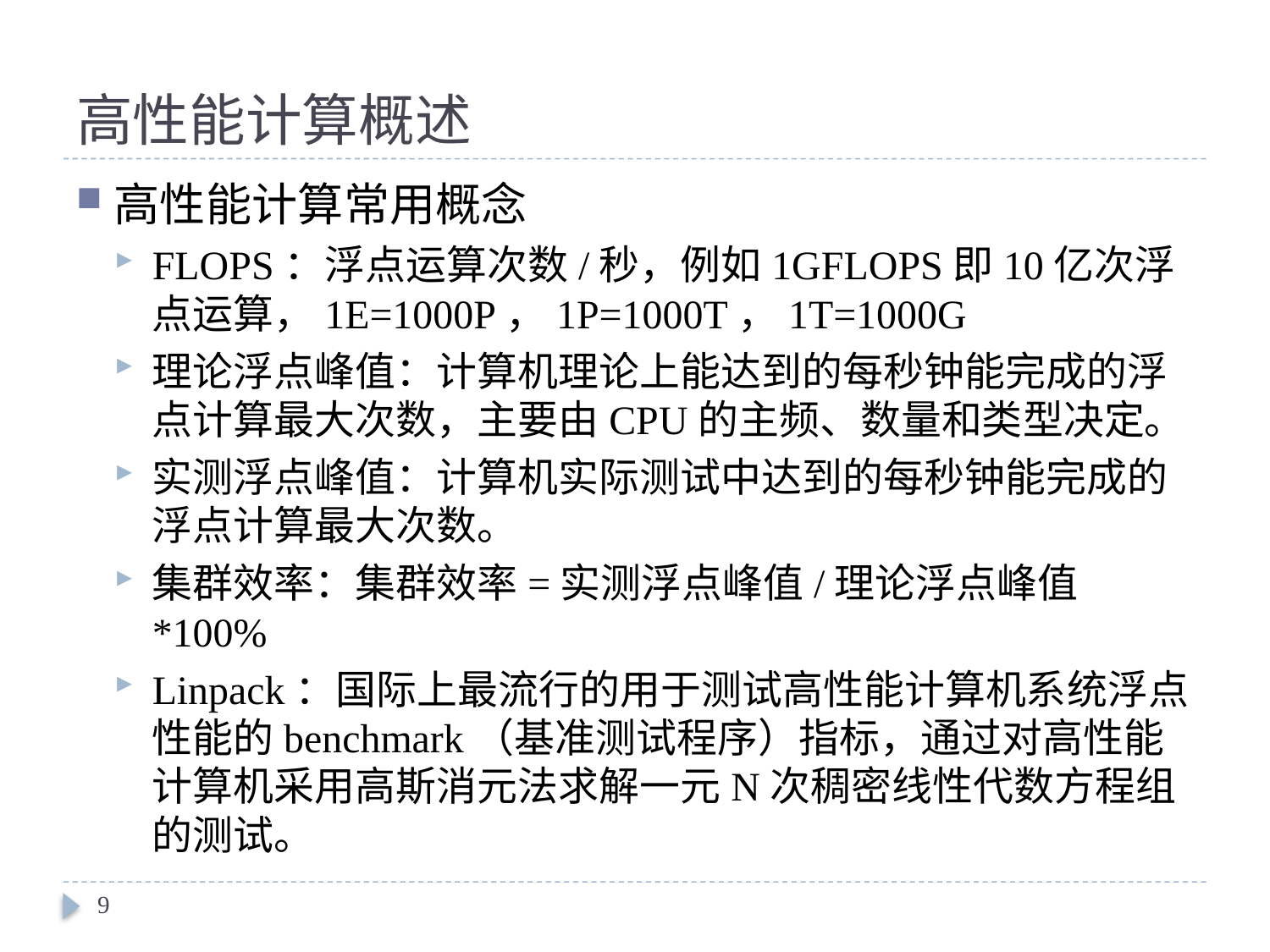

# 高性能计算概述
高性能计算常用概念
FLOPS：浮点运算次数/秒，例如1GFLOPS即10亿次浮点运算，1E=1000P，1P=1000T，1T=1000G
理论浮点峰值：计算机理论上能达到的每秒钟能完成的浮点计算最大次数，主要由CPU的主频、数量和类型决定。
实测浮点峰值：计算机实际测试中达到的每秒钟能完成的浮点计算最大次数。
集群效率：集群效率=实测浮点峰值/理论浮点峰值*100%
Linpack：国际上最流行的用于测试高性能计算机系统浮点性能的benchmark（基准测试程序）指标，通过对高性能计算机采用高斯消元法求解一元N次稠密线性代数方程组的测试。
9